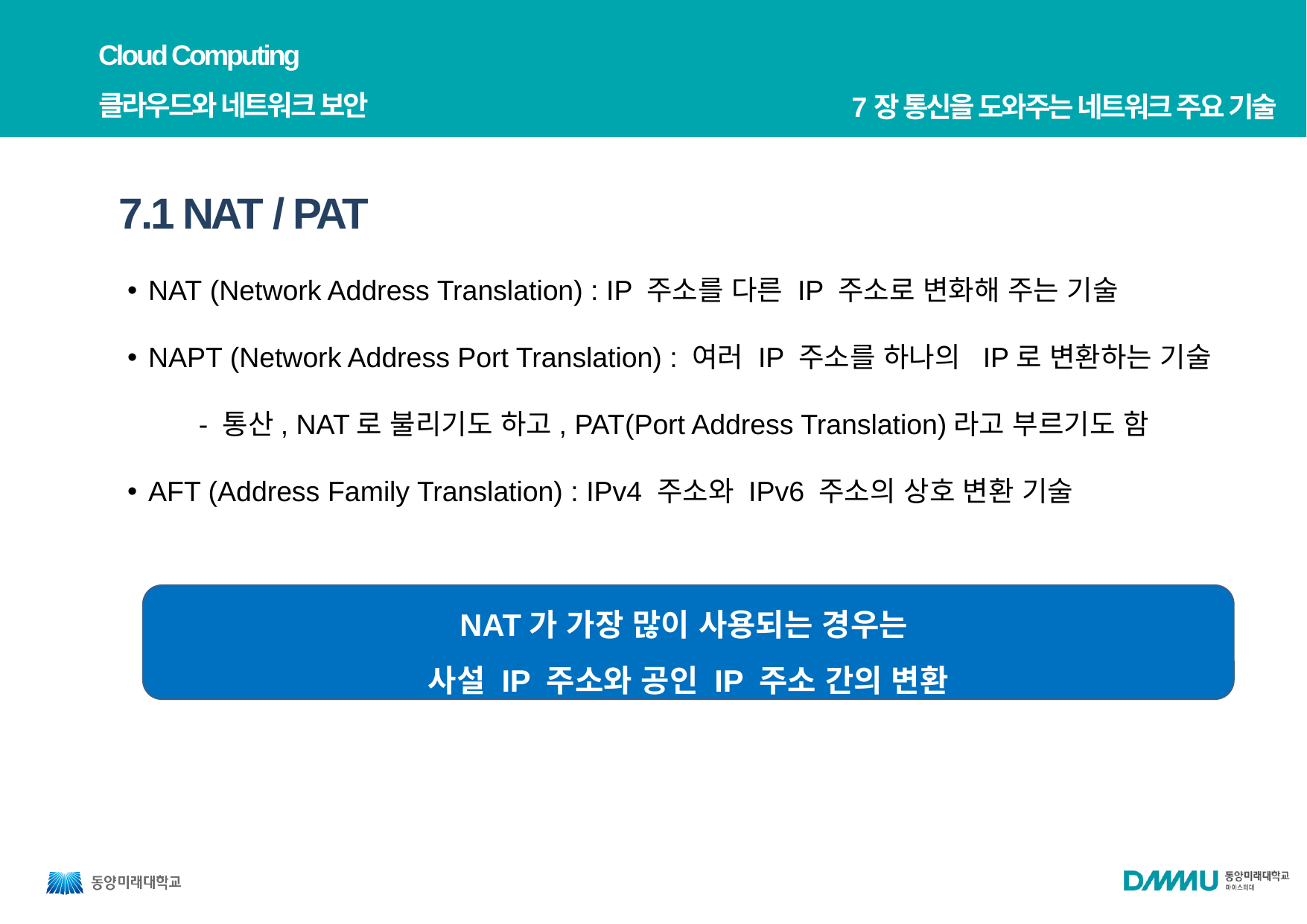

Cloud Computing
클라우드와 네트워크 보안
7장 통신을 도와주는 네트워크 주요 기술
7.1 NAT / PAT
NAT (Network Address Translation) : IP 주소를 다른 IP 주소로 변화해 주는 기술
NAPT (Network Address Port Translation) : 여러 IP 주소를 하나의  IP로 변환하는 기술
- 통산, NAT로 불리기도 하고, PAT(Port Address Translation)라고 부르기도 함
AFT (Address Family Translation) : IPv4 주소와 IPv6 주소의 상호 변환 기술
NAT가 가장 많이 사용되는 경우는
사설 IP 주소와 공인 IP 주소 간의 변환